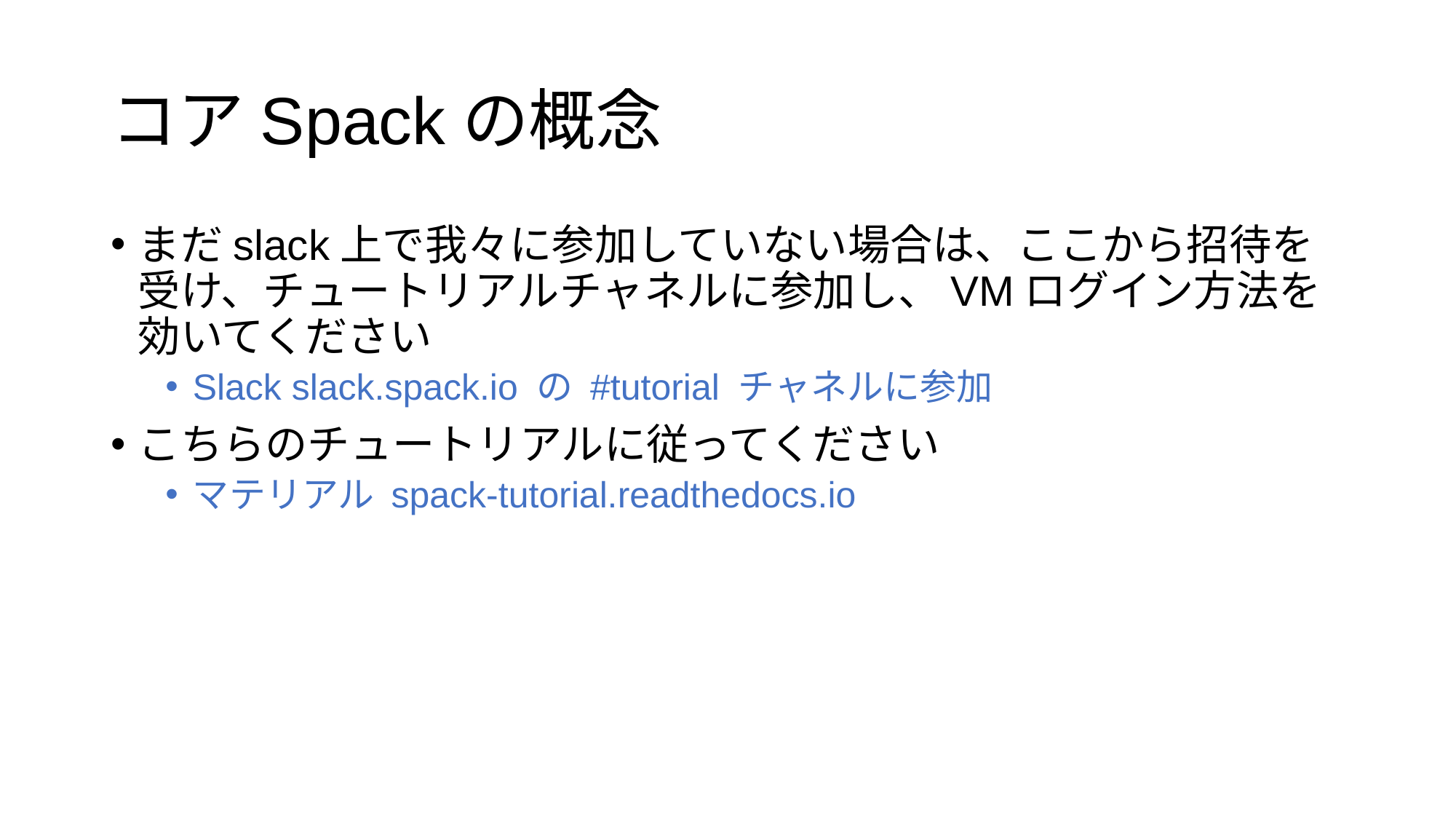

# コアSpackの概念
まだslack上で我々に参加していない場合は、ここから招待を受け、チュートリアルチャネルに参加し、VMログイン方法を効いてください
Slack slack.spack.io の #tutorial チャネルに参加
こちらのチュートリアルに従ってください
マテリアル spack-tutorial.readthedocs.io